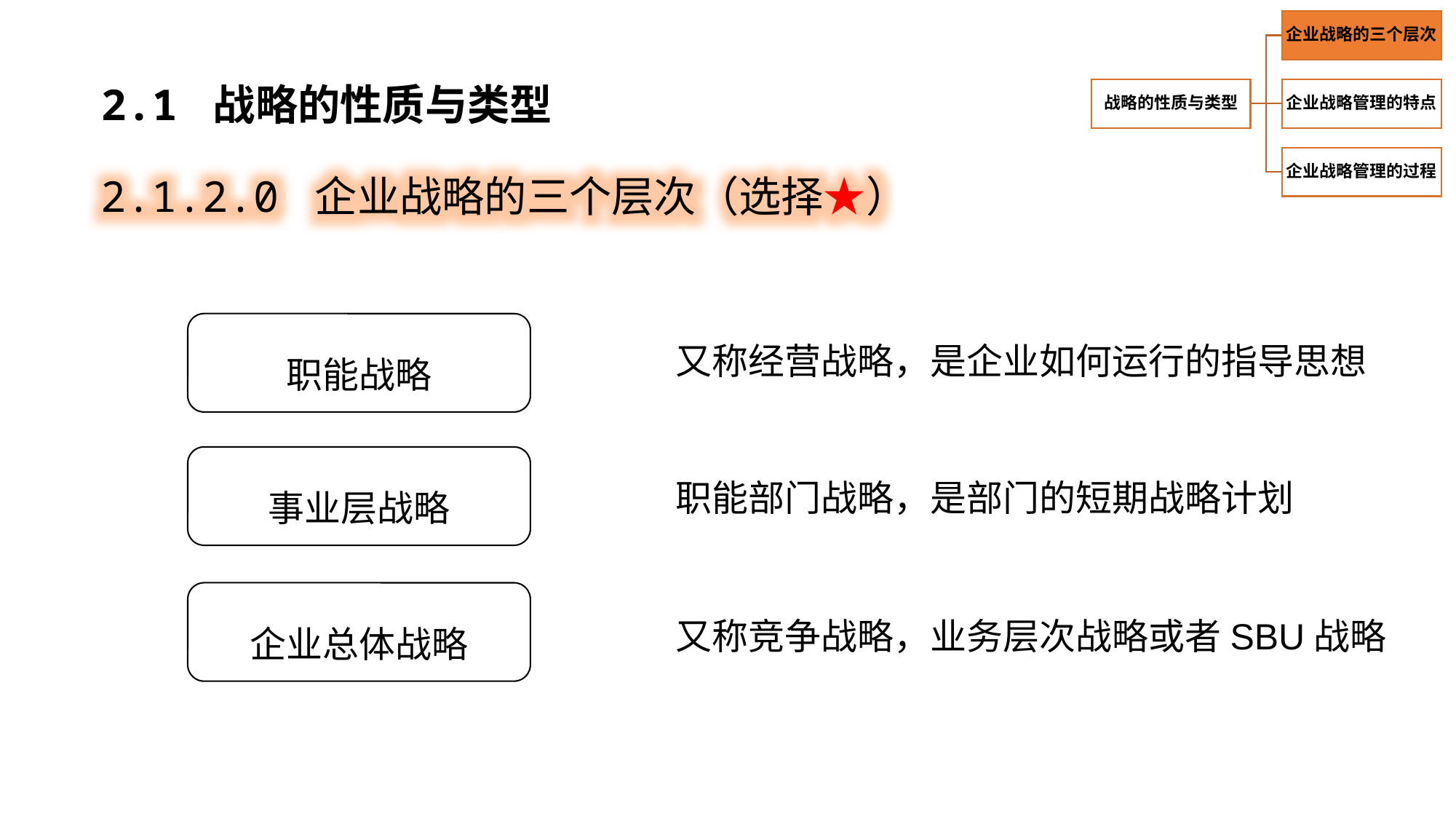

战略的性质与类型
企业战略的三个层次
企业战略管理的特点
企业战略管理的过程
2.1 战略的性质与类型
2.1.2.0 企业战略的三个层次（选择★）
又称经营战略，是企业如何运行的指导思想
职能战略
事业层战略
职能部门战略，是部门的短期战略计划
企业总体战略
又称竞争战略，业务层次战略或者SBU战略